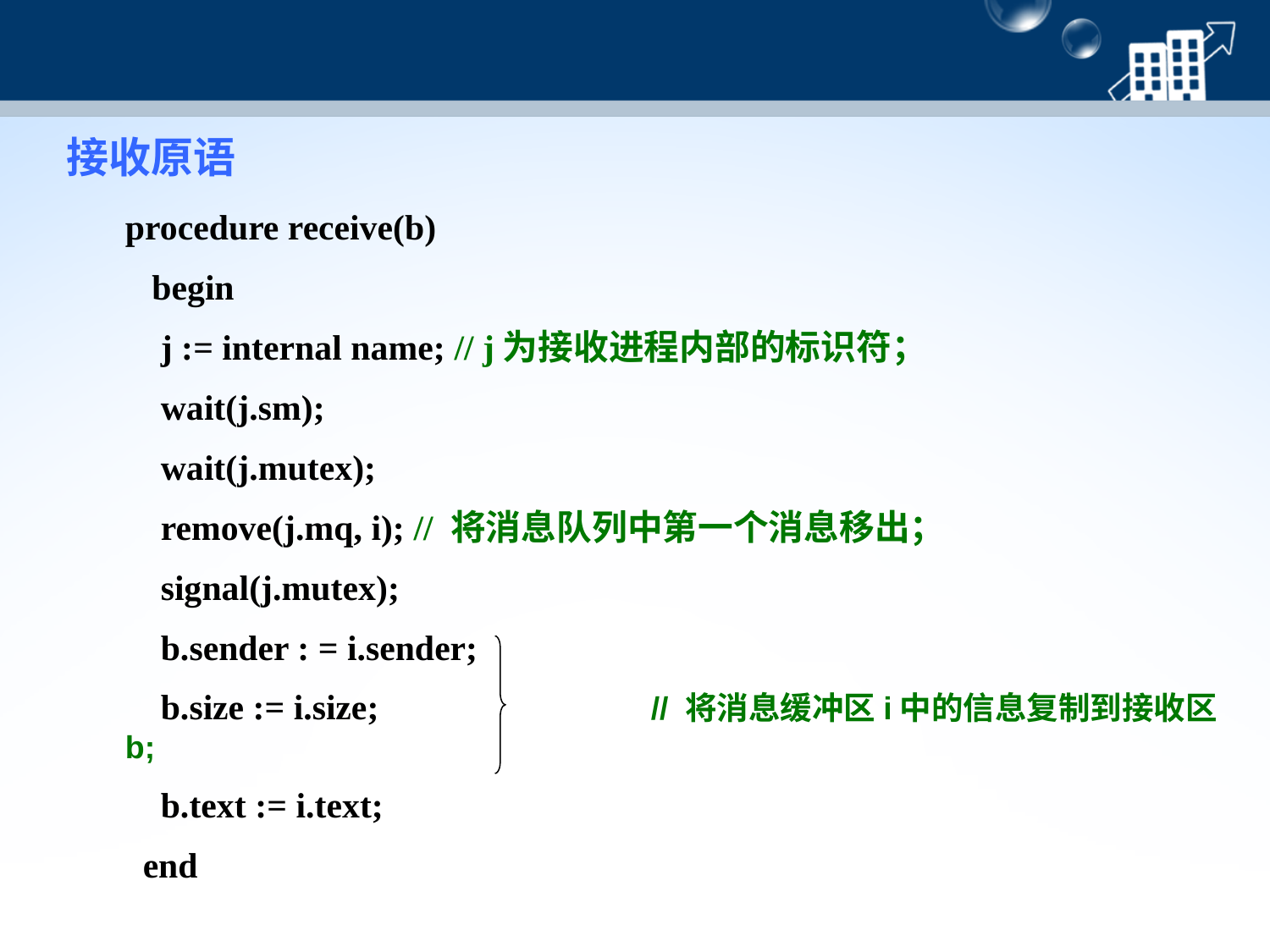

接收原语
procedure receive(b)
   begin
    j := internal name; // j为接收进程内部的标识符；
    wait(j.sm);
    wait(j.mutex);
    remove(j.mq, i); // 将消息队列中第一个消息移出；
    signal(j.mutex);
    b.sender : = i.sender;
    b.size := i.size;		  // 将消息缓冲区i中的信息复制到接收区b;
    b.text := i.text;
  end